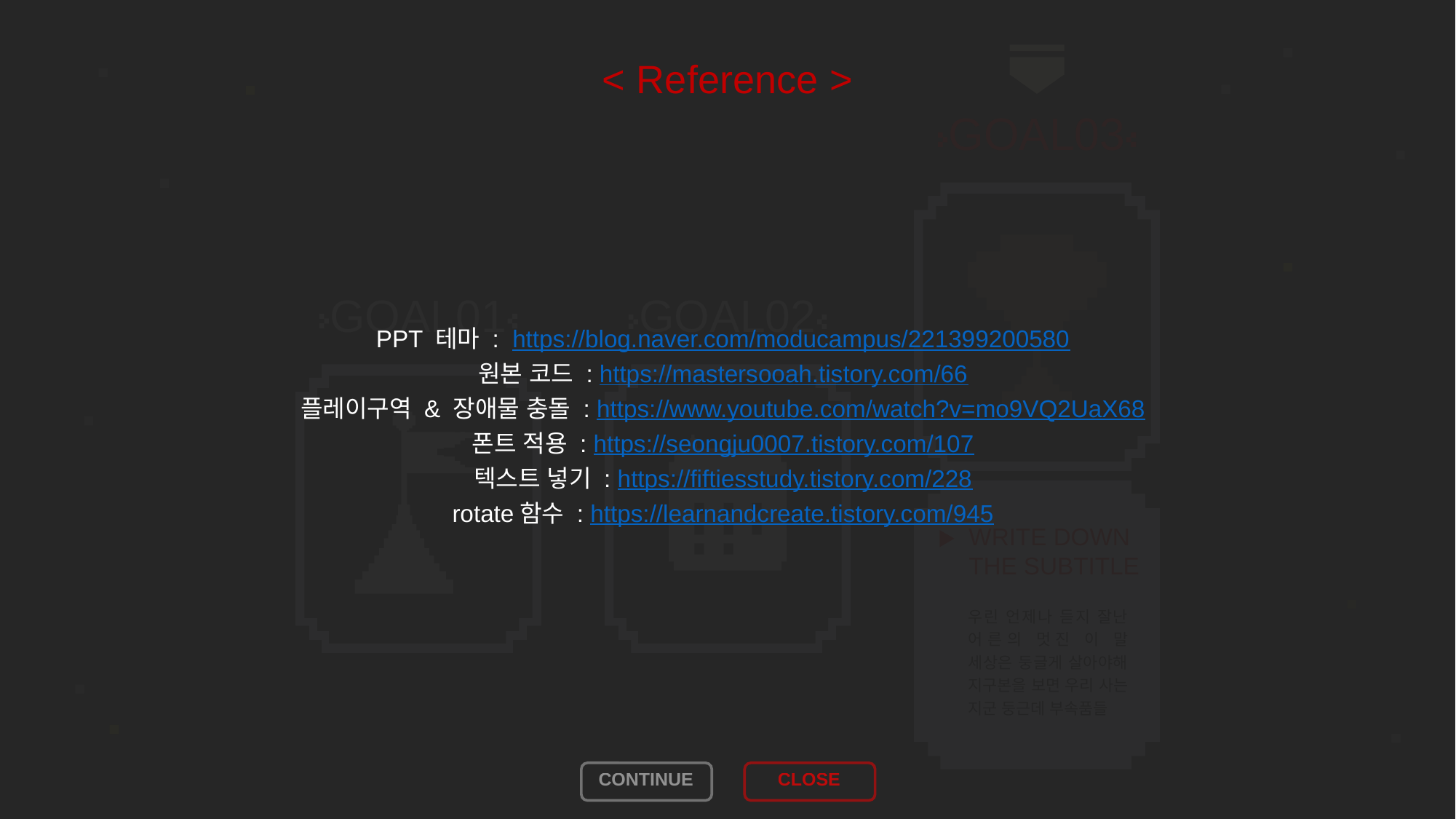

< Reference >
GOAL03

GOAL01

GOAL02

PPT 테마 :  https://blog.naver.com/moducampus/221399200580
원본 코드 : https://mastersooah.tistory.com/66
플레이구역 & 장애물 충돌 : https://www.youtube.com/watch?v=mo9VQ2UaX68
폰트 적용 : https://seongju0007.tistory.com/107
텍스트 넣기 : https://fiftiesstudy.tistory.com/228
rotate함수 : https://learnandcreate.tistory.com/945

WRITE DOWN
THE SUBTITLE

우린 언제나 듣지 잘난 어른의 멋진 이 말 세상은 둥글게 살아야해 지구본을 보면 우리 사는 지군 둥근데 부속품들
CONTINUE

CLOSE